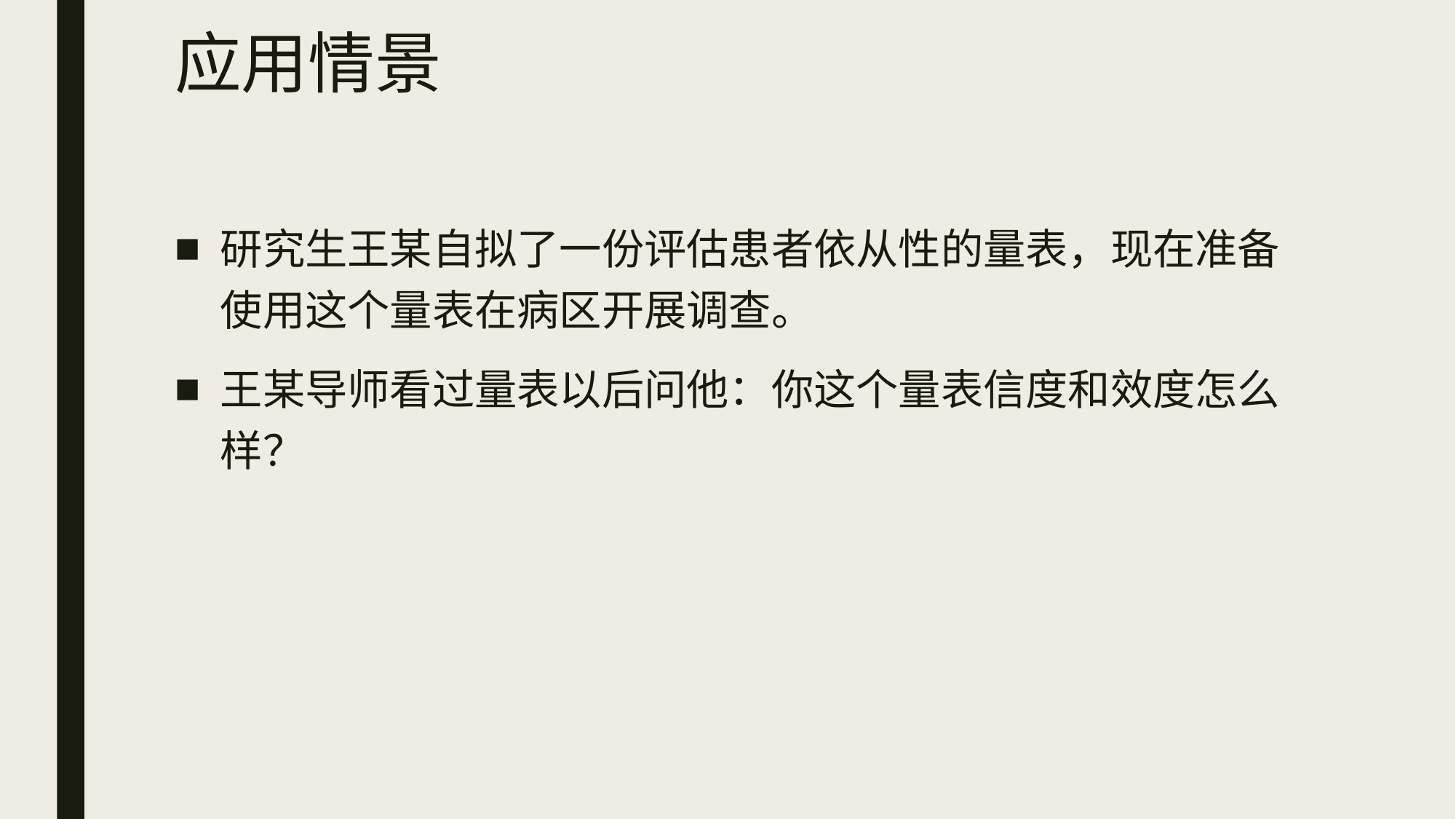

# 应用情景
研究生王某自拟了一份评估患者依从性的量表，现在准备使用这个量表在病区开展调查。
王某导师看过量表以后问他：你这个量表信度和效度怎么样？